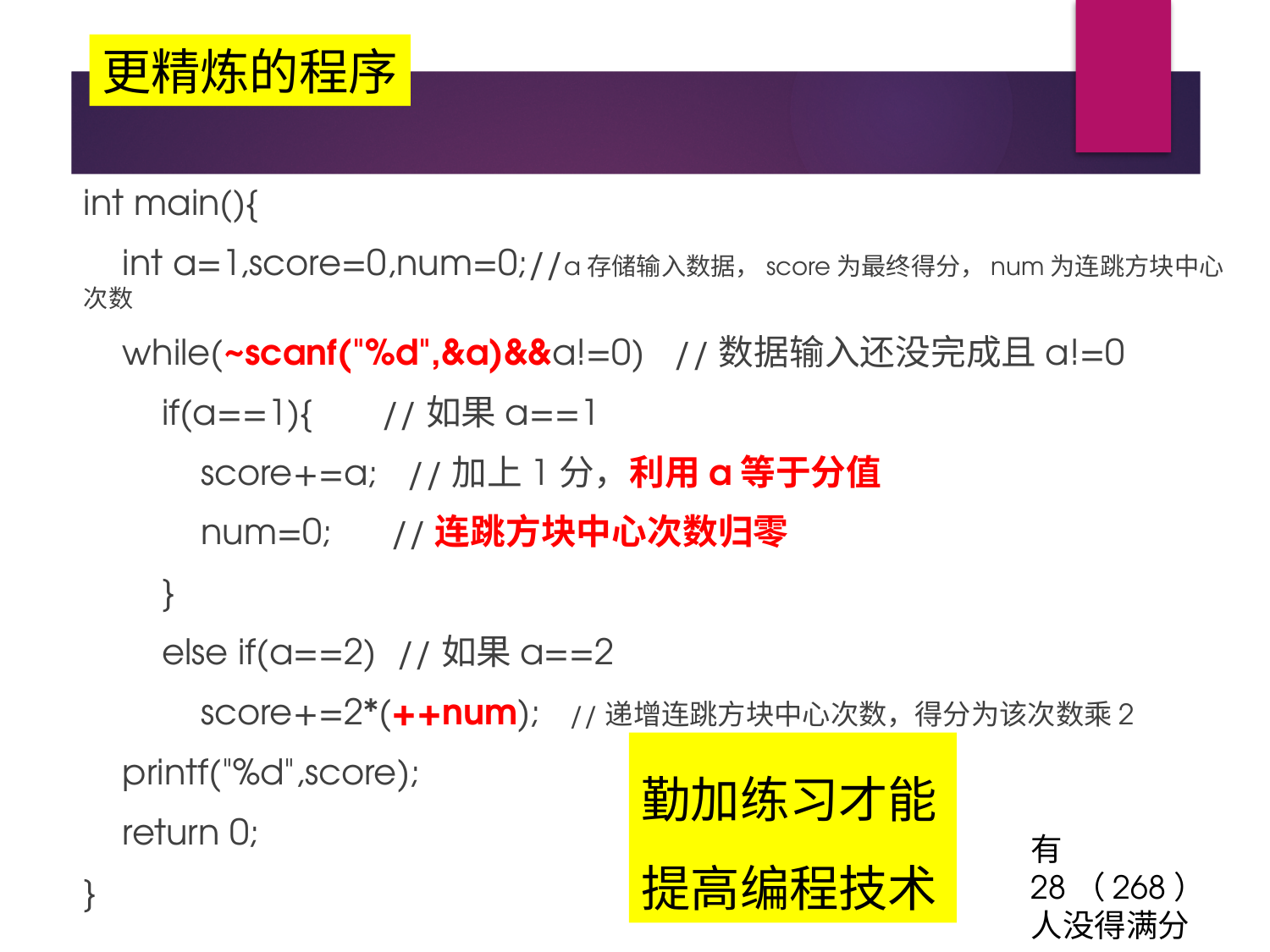

更精炼的程序
int main(){
    int a=1,score=0,num=0;//a存储输入数据，score为最终得分，num为连跳方块中心次数
    while(~scanf("%d",&a)&&a!=0)   //数据输入还没完成且a!=0
        if(a==1){       //如果a==1
            score+=a;   //加上1分，利用a等于分值
            num=0;      //连跳方块中心次数归零
        }
        else if(a==2)  //如果a==2
            score+=2*(++num);   //递增连跳方块中心次数，得分为该次数乘2
    printf("%d",score);
    return 0;
}
勤加练习才能提高编程技术
有28（268）人没得满分